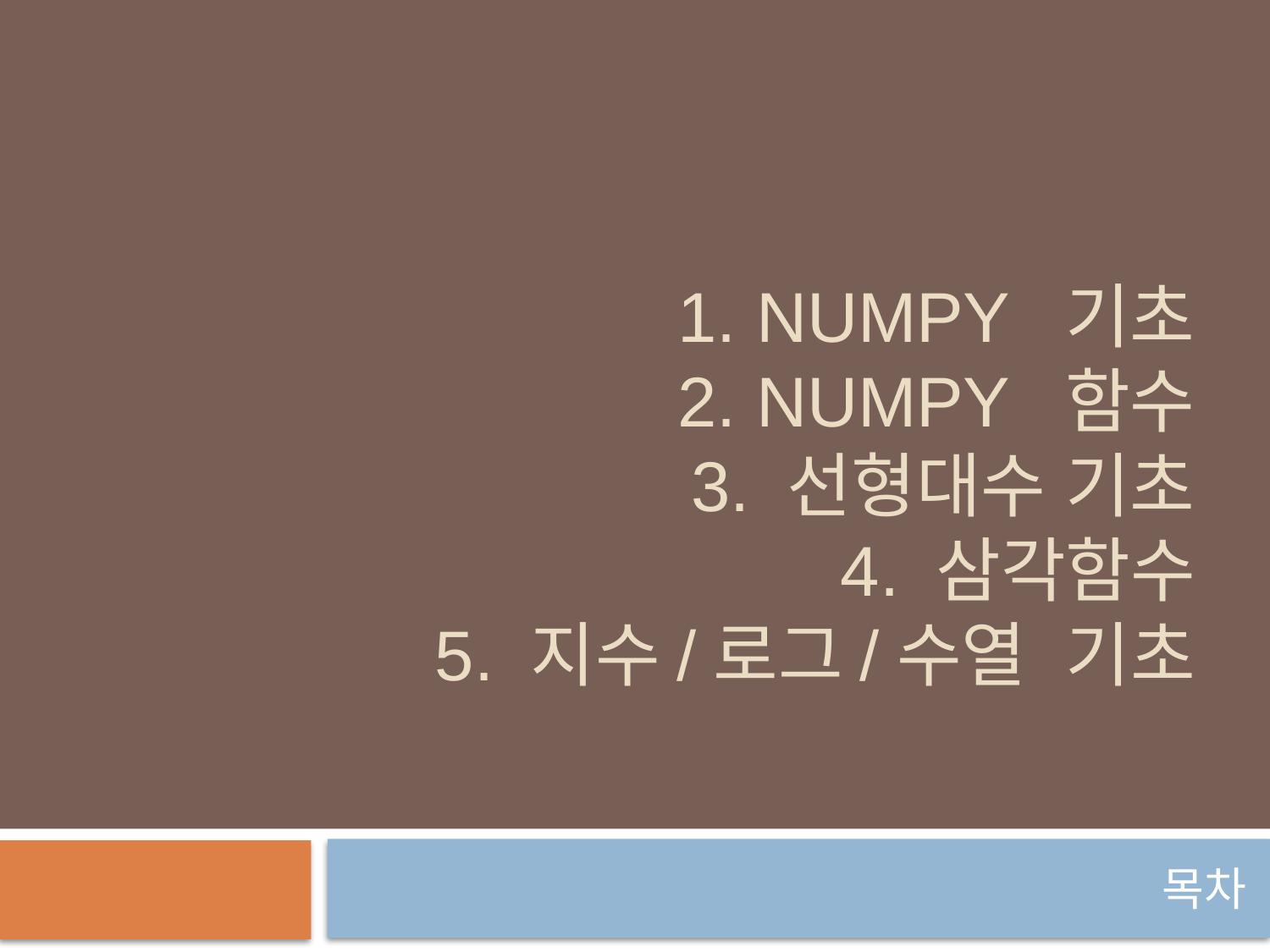

# 1. Numpy  기초 2. Numpy  함수 3. 선형대수 기초 4. 삼각함수 5. 지수/로그/수열  기초
목차